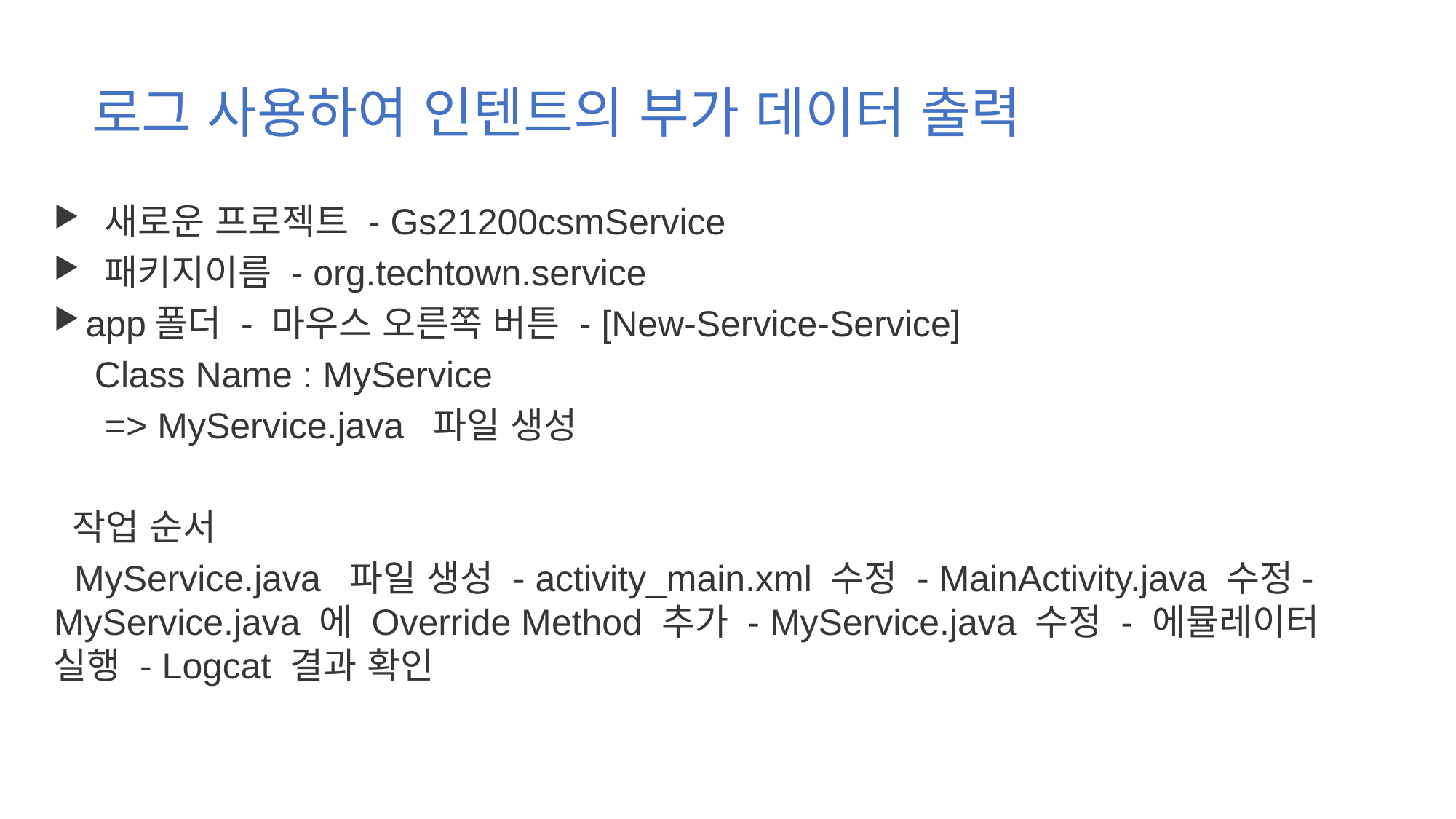

# 로그 사용하여 인텐트의 부가 데이터 출력
 새로운 프로젝트 - Gs21200csmService
 패키지이름 - org.techtown.service
app폴더 - 마우스 오른쪽 버튼 - [New-Service-Service]
    Class Name : MyService
     => MyService.java  파일 생성

 작업 순서
  MyService.java  파일 생성 - activity_main.xml 수정 - MainActivity.java 수정- MyService.java 에 Override Method 추가 - MyService.java 수정 - 에뮬레이터 실행 - Logcat 결과 확인